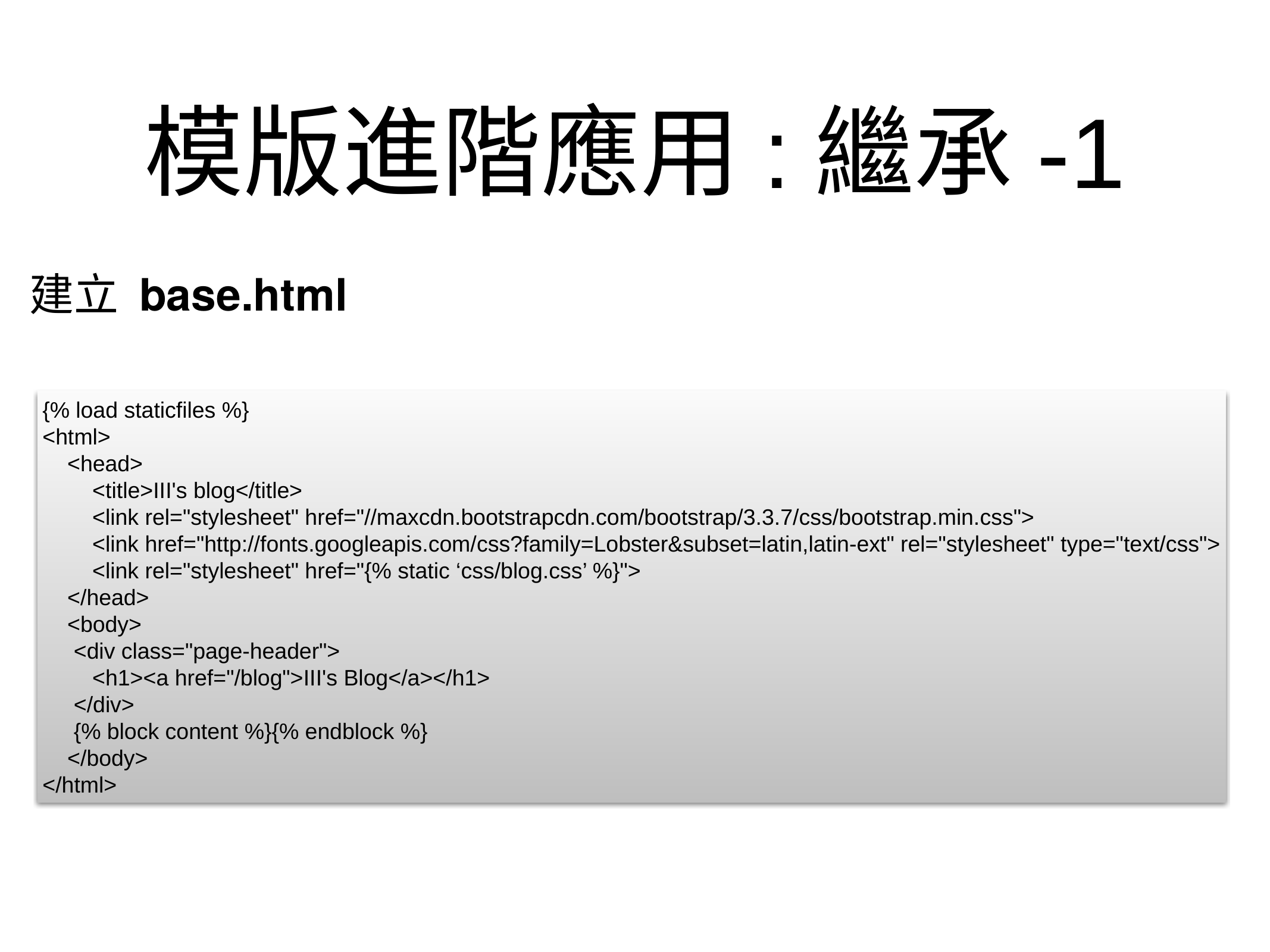

# 模版進階應用:繼承-1
建立 base.html
{% load staticfiles %}
<html>
    <head>
        <title>III's blog</title>
        <link rel="stylesheet" href="//maxcdn.bootstrapcdn.com/bootstrap/3.3.7/css/bootstrap.min.css">
        <link href="http://fonts.googleapis.com/css?family=Lobster&subset=latin,latin-ext" rel="stylesheet" type="text/css">
        <link rel="stylesheet" href="{% static ‘css/blog.css’ %}">
    </head>
    <body>
     <div class="page-header">
        <h1><a href="/blog">III's Blog</a></h1>
     </div>
     {% block content %}{% endblock %}
    </body>
</html>